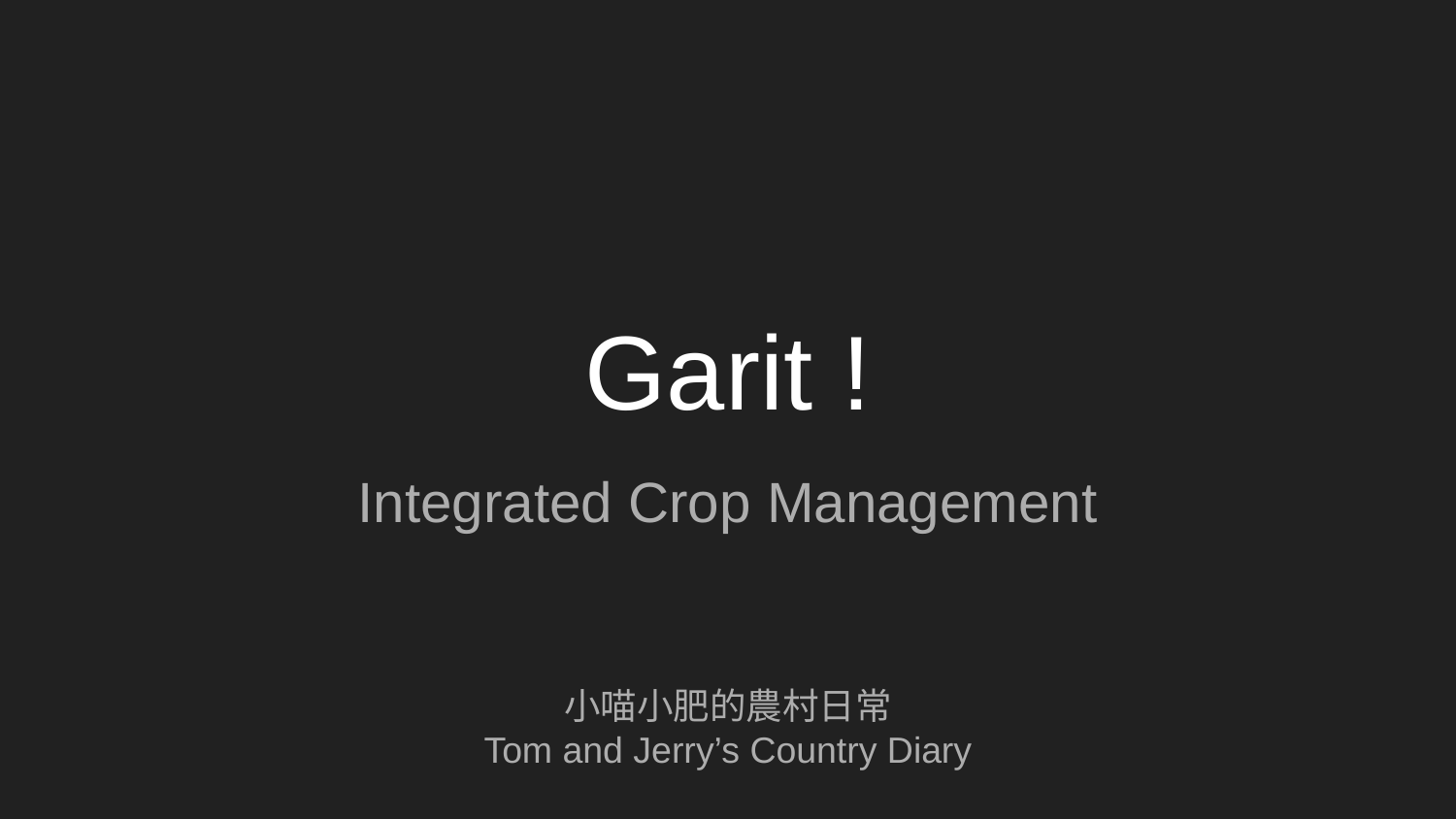

# Garit !
Integrated Crop Management
小喵小肥的農村日常
Tom and Jerry’s Country Diary